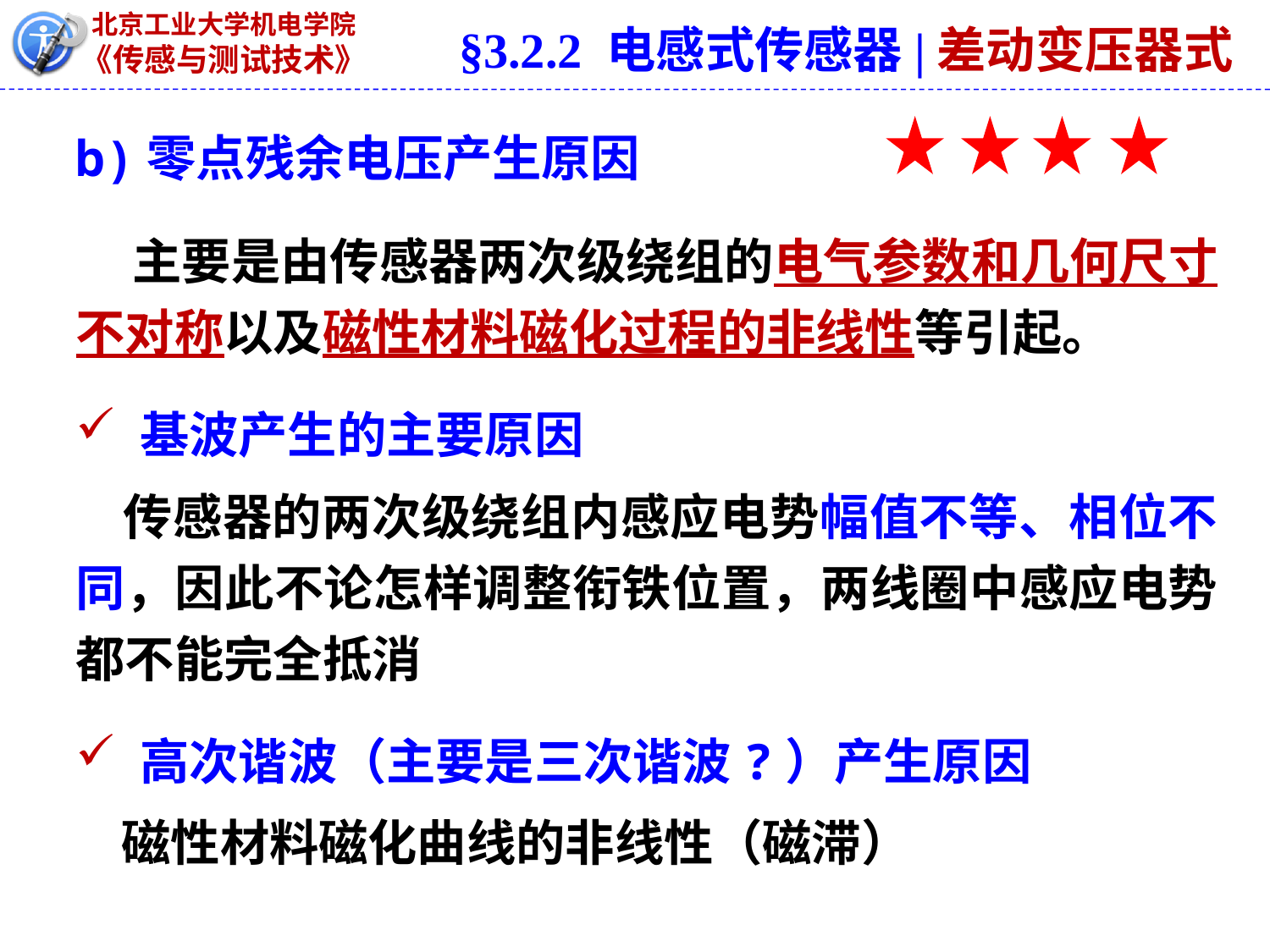

§3.2.2 电感式传感器|差动变压器式
b)零点残余电压产生原因
    主要是由传感器两次级绕组的电气参数和几何尺寸不对称以及磁性材料磁化过程的非线性等引起。
 基波产生的主要原因
   传感器的两次级绕组内感应电势幅值不等、相位不同，因此不论怎样调整衔铁位置，两线圈中感应电势都不能完全抵消
 高次谐波（主要是三次谐波?）产生原因
   磁性材料磁化曲线的非线性（磁滞）